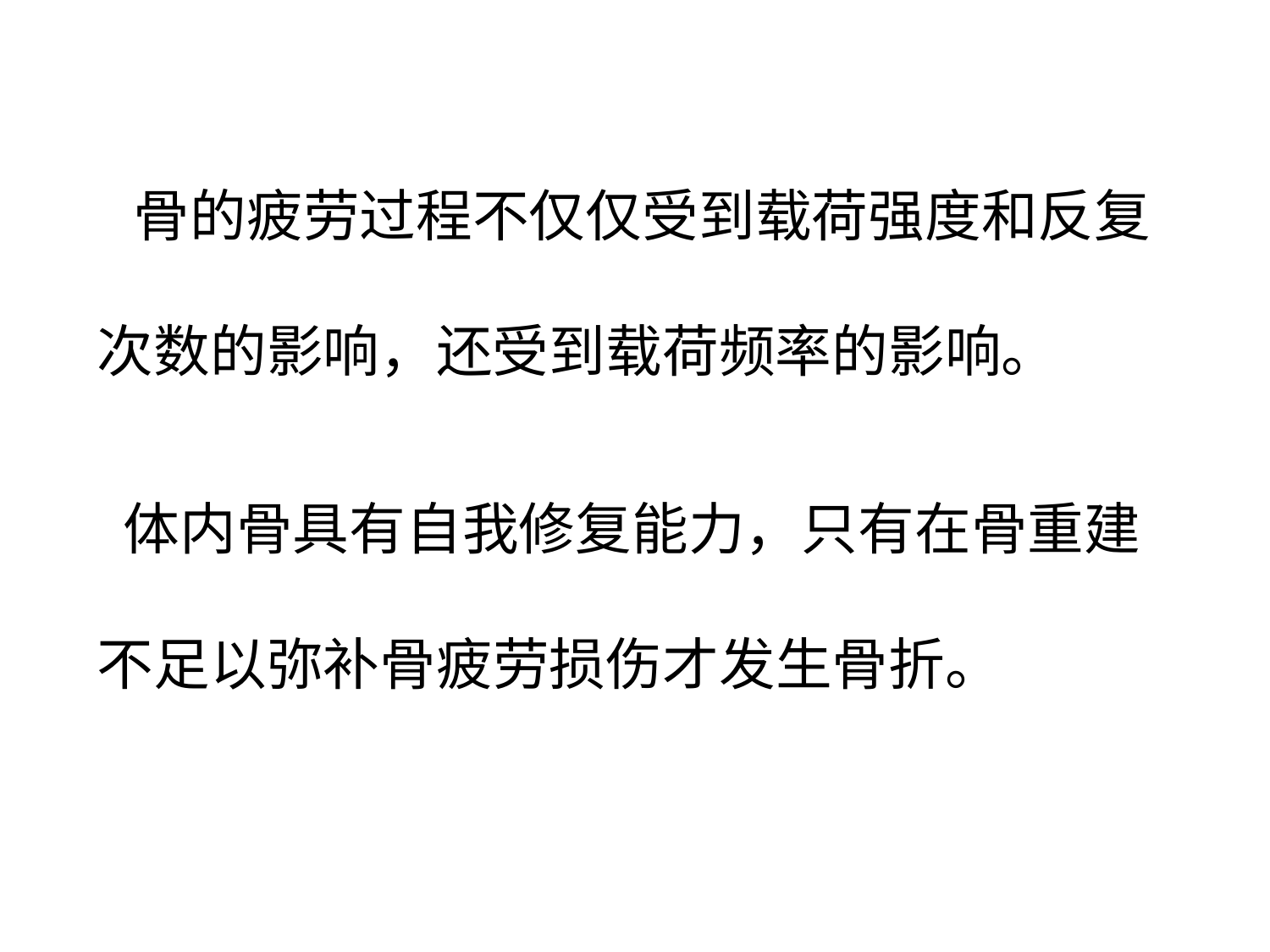

骨的疲劳过程不仅仅受到载荷强度和反复次数的影响，还受到载荷频率的影响。

 体内骨具有自我修复能力，只有在骨重建不足以弥补骨疲劳损伤才发生骨折。